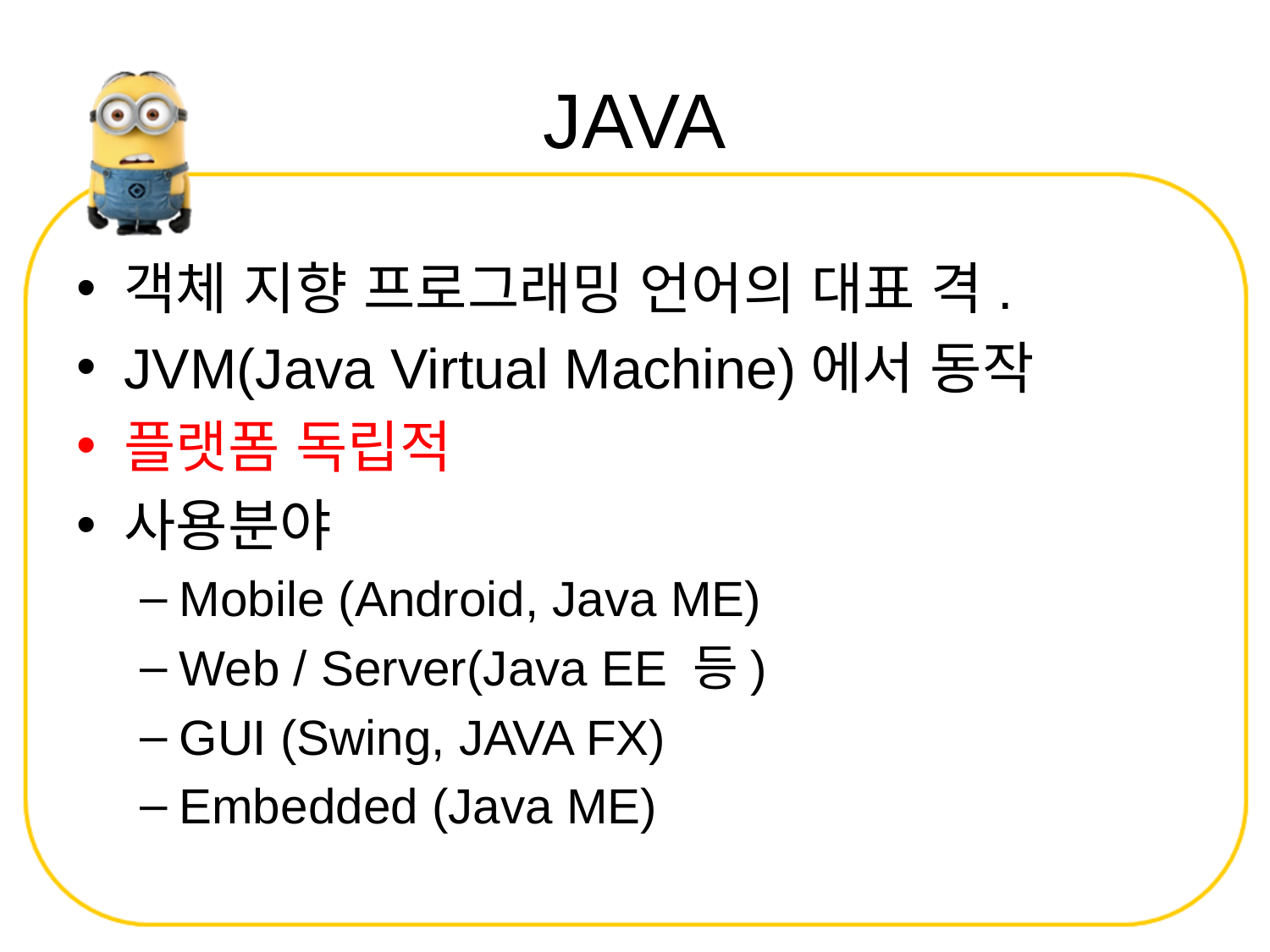

# JAVA
객체 지향 프로그래밍 언어의 대표 격.
JVM(Java Virtual Machine)에서 동작
플랫폼 독립적
사용분야
Mobile (Android, Java ME)
Web / Server(Java EE 등)
GUI (Swing, JAVA FX)
Embedded (Java ME)